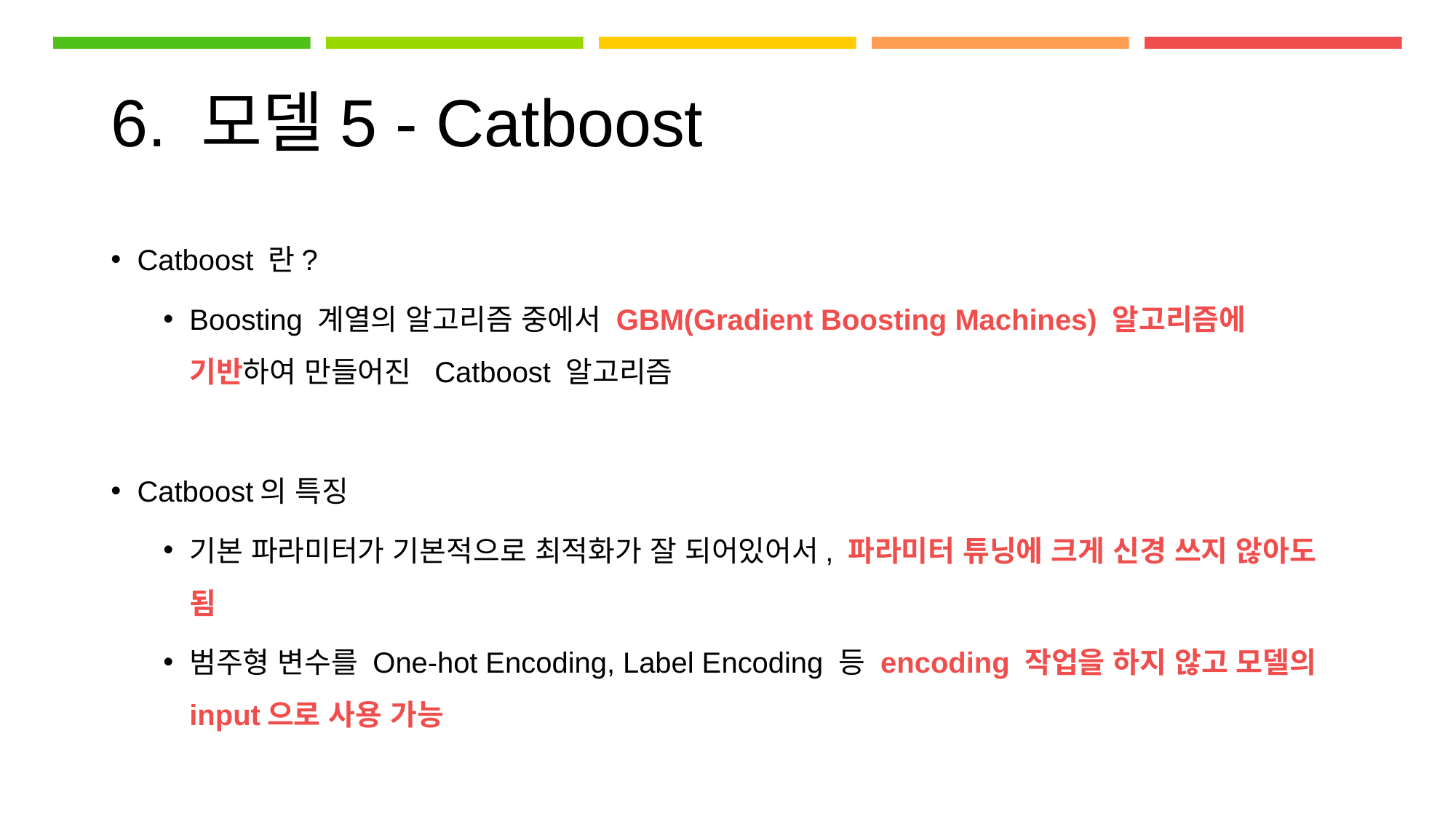

# 6. 모델5 - Catboost
Catboost 란?
Boosting 계열의 알고리즘 중에서 GBM(Gradient Boosting Machines) 알고리즘에 기반하여 만들어진  Catboost 알고리즘

Catboost의 특징
기본 파라미터가 기본적으로 최적화가 잘 되어있어서, 파라미터 튜닝에 크게 신경 쓰지 않아도 됨
범주형 변수를 One-hot Encoding, Label Encoding 등 encoding 작업을 하지 않고 모델의 input으로 사용 가능